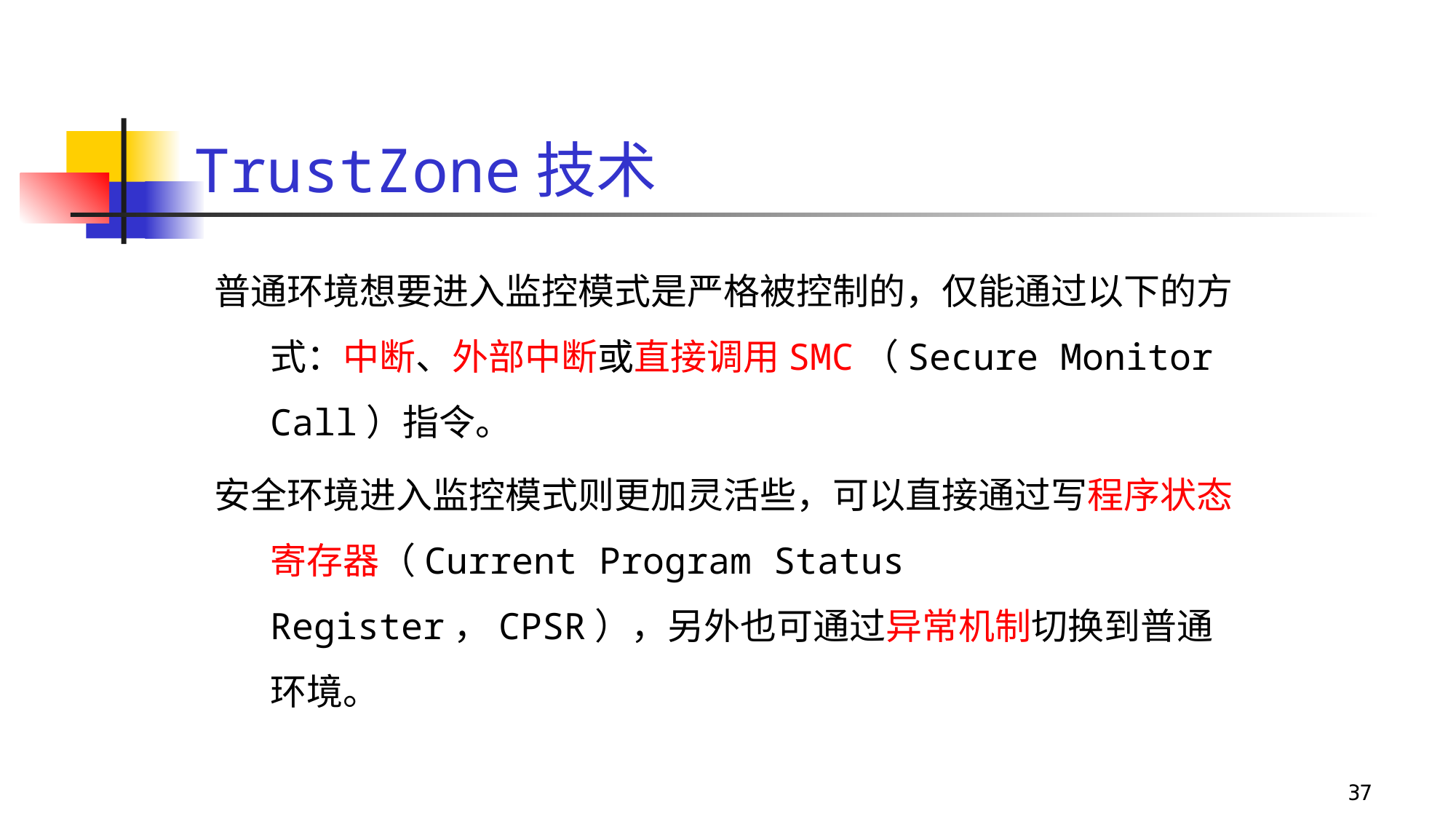

# TrustZone技术
普通环境想要进入监控模式是严格被控制的，仅能通过以下的方式：中断、外部中断或直接调用SMC（Secure Monitor Call）指令。
安全环境进入监控模式则更加灵活些，可以直接通过写程序状态寄存器（Current Program Status Register，CPSR），另外也可通过异常机制切换到普通环境。

37